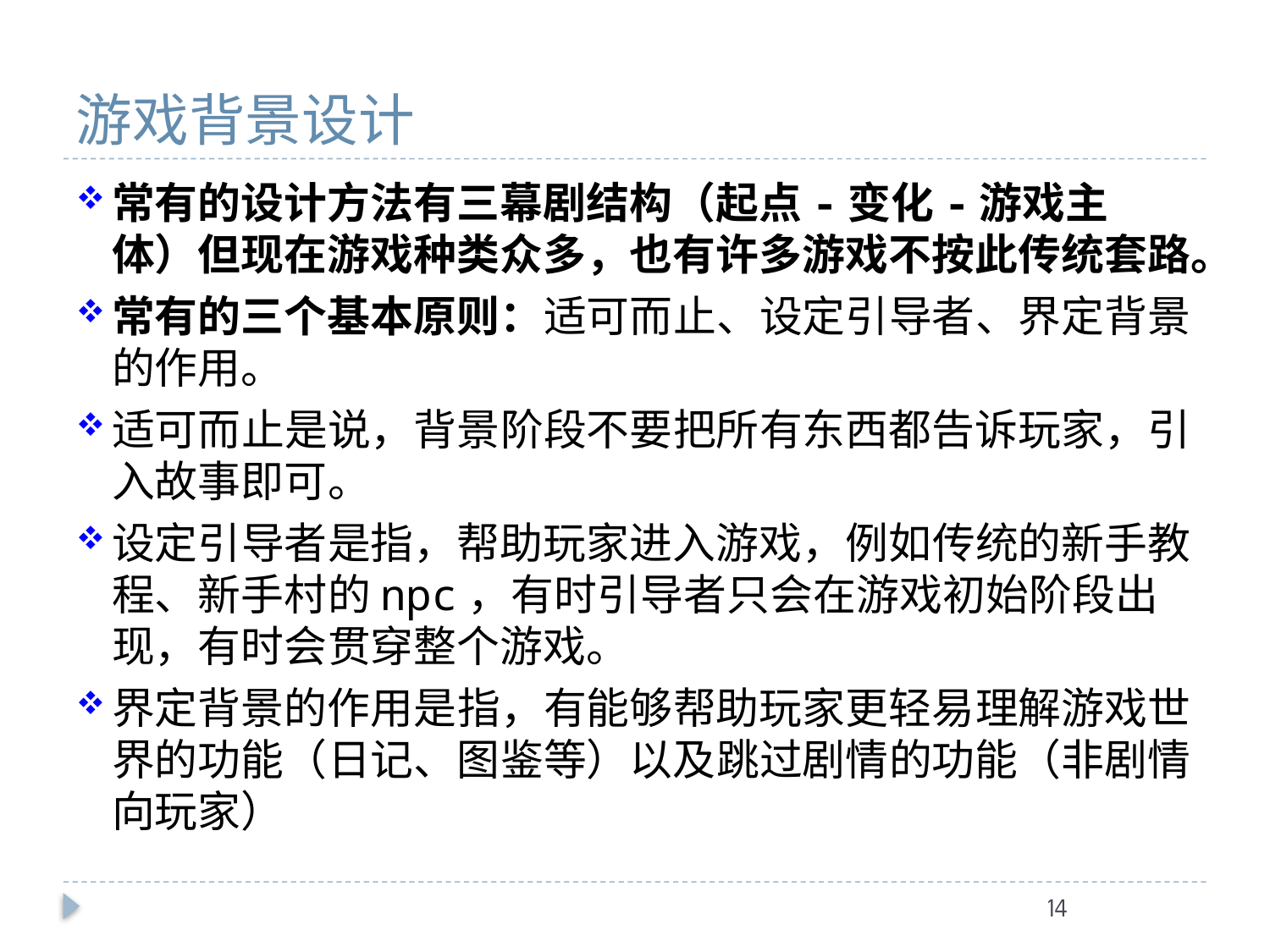

# 游戏背景设计
常有的设计方法有三幕剧结构（起点-变化-游戏主体）但现在游戏种类众多，也有许多游戏不按此传统套路。
常有的三个基本原则：适可而止、设定引导者、界定背景的作用。
适可而止是说，背景阶段不要把所有东西都告诉玩家，引入故事即可。
设定引导者是指，帮助玩家进入游戏，例如传统的新手教程、新手村的npc，有时引导者只会在游戏初始阶段出现，有时会贯穿整个游戏。
界定背景的作用是指，有能够帮助玩家更轻易理解游戏世界的功能（日记、图鉴等）以及跳过剧情的功能（非剧情向玩家）
14